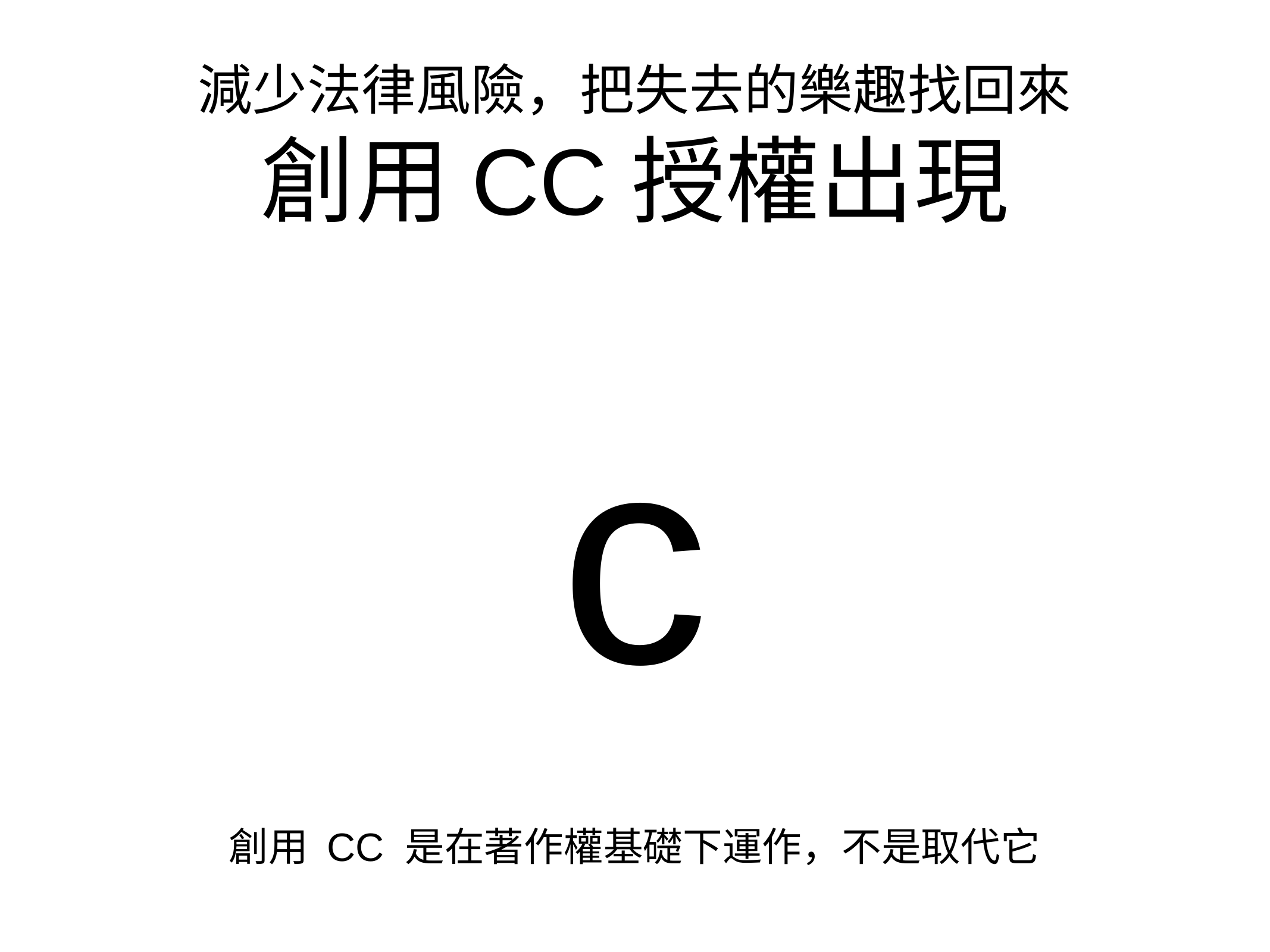

# 減少法律風險，把失去的樂趣找回來
創用 CC 授權出現
c
創用 CC 是在著作權基礎下運作，不是取代它